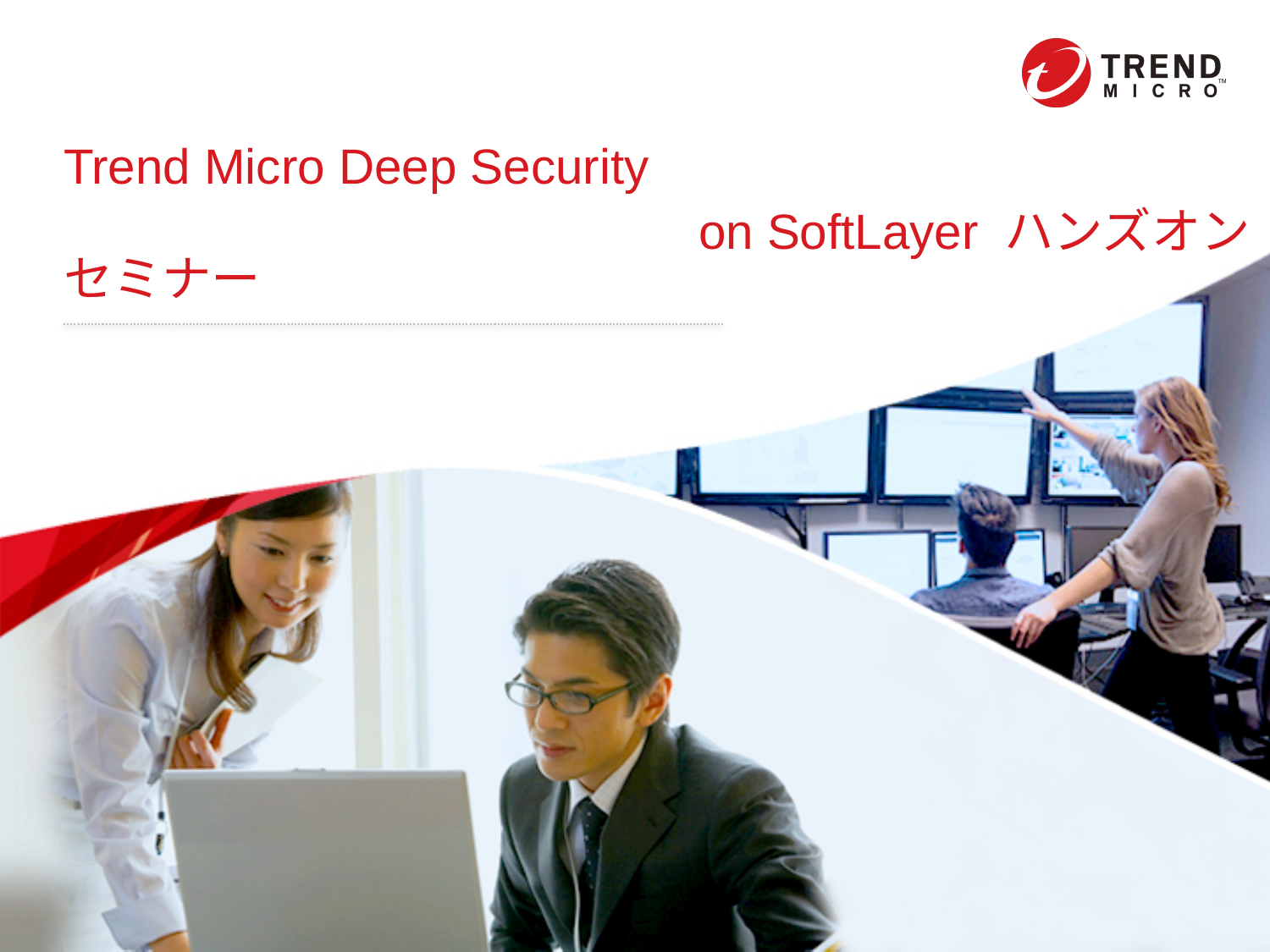

# Trend Micro Deep Security on SoftLayer ハンズオンセミナー